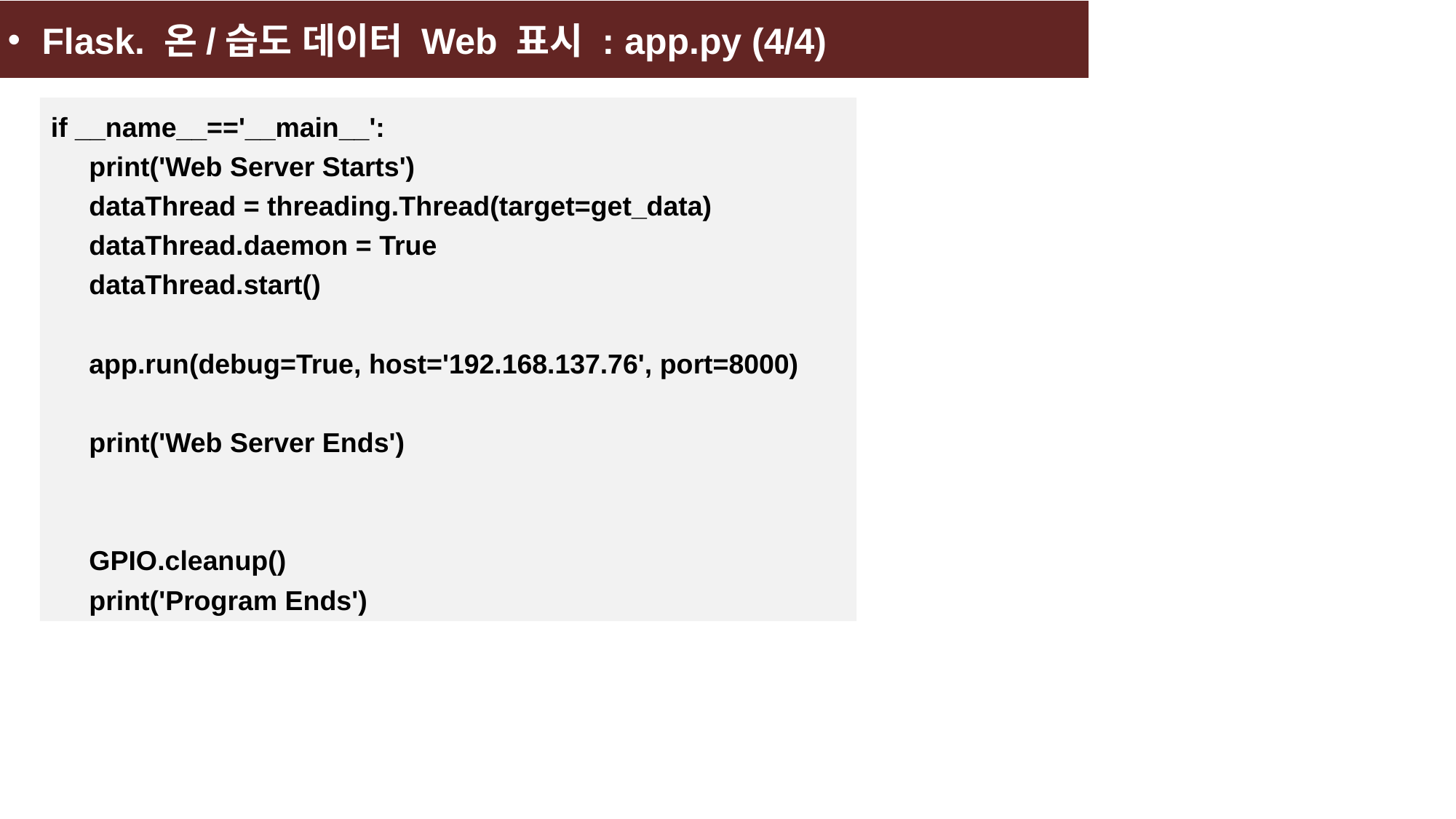

Flask. 온/습도 데이터 Web 표시 : app.py (4/4)
if __name__=='__main__':
     print('Web Server Starts')
     dataThread = threading.Thread(target=get_data)
     dataThread.daemon = True
     dataThread.start()

     app.run(debug=True, host='192.168.137.76', port=8000)

     print('Web Server Ends')

     GPIO.cleanup()
     print('Program Ends')